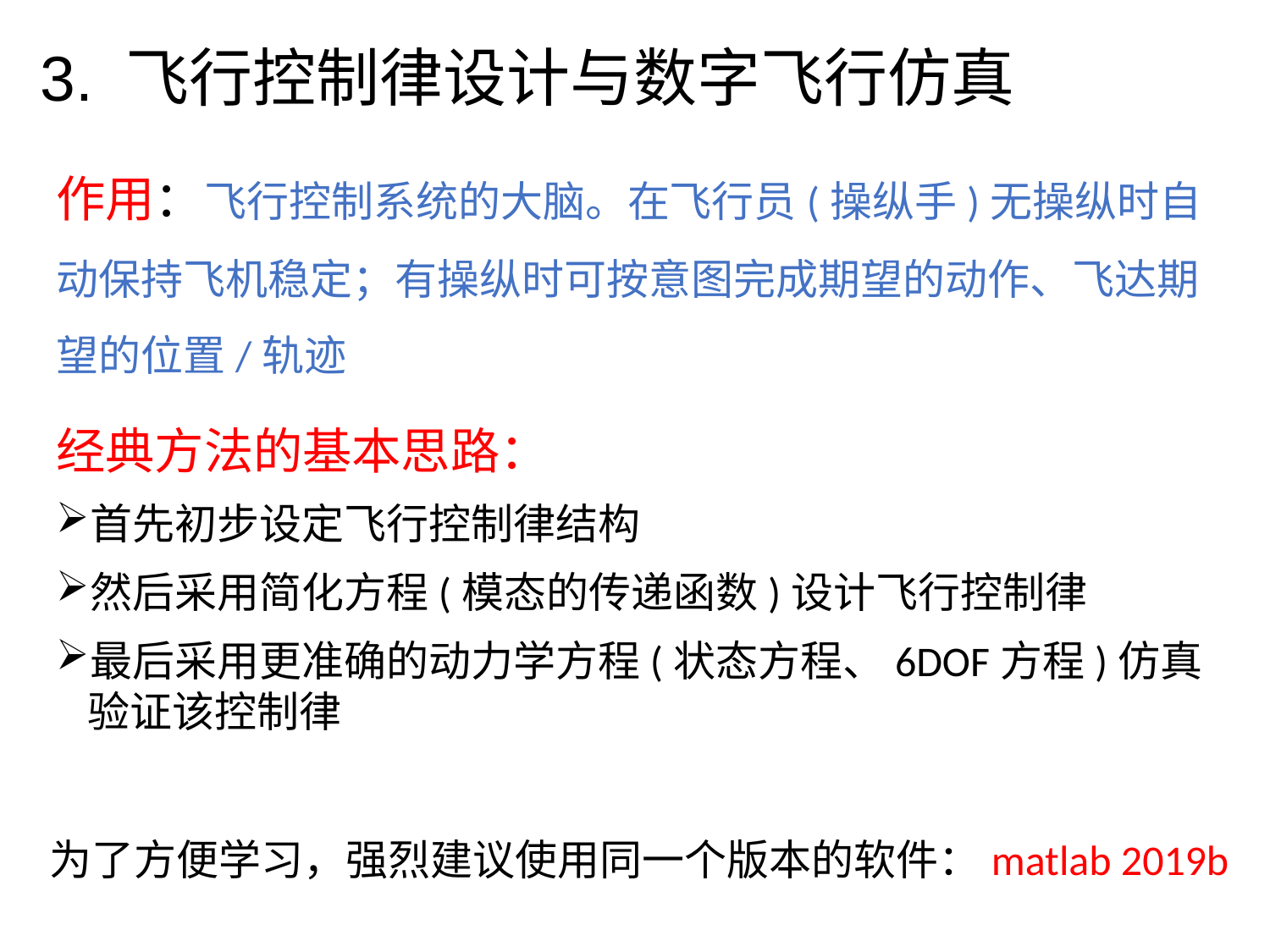

# 3. 飞行控制律设计与数字飞行仿真
作用：飞行控制系统的大脑。在飞行员(操纵手)无操纵时自动保持飞机稳定；有操纵时可按意图完成期望的动作、飞达期望的位置/轨迹
经典方法的基本思路：
首先初步设定飞行控制律结构
然后采用简化方程(模态的传递函数)设计飞行控制律
最后采用更准确的动力学方程(状态方程、6DOF方程)仿真验证该控制律
为了方便学习，强烈建议使用同一个版本的软件：matlab 2019b